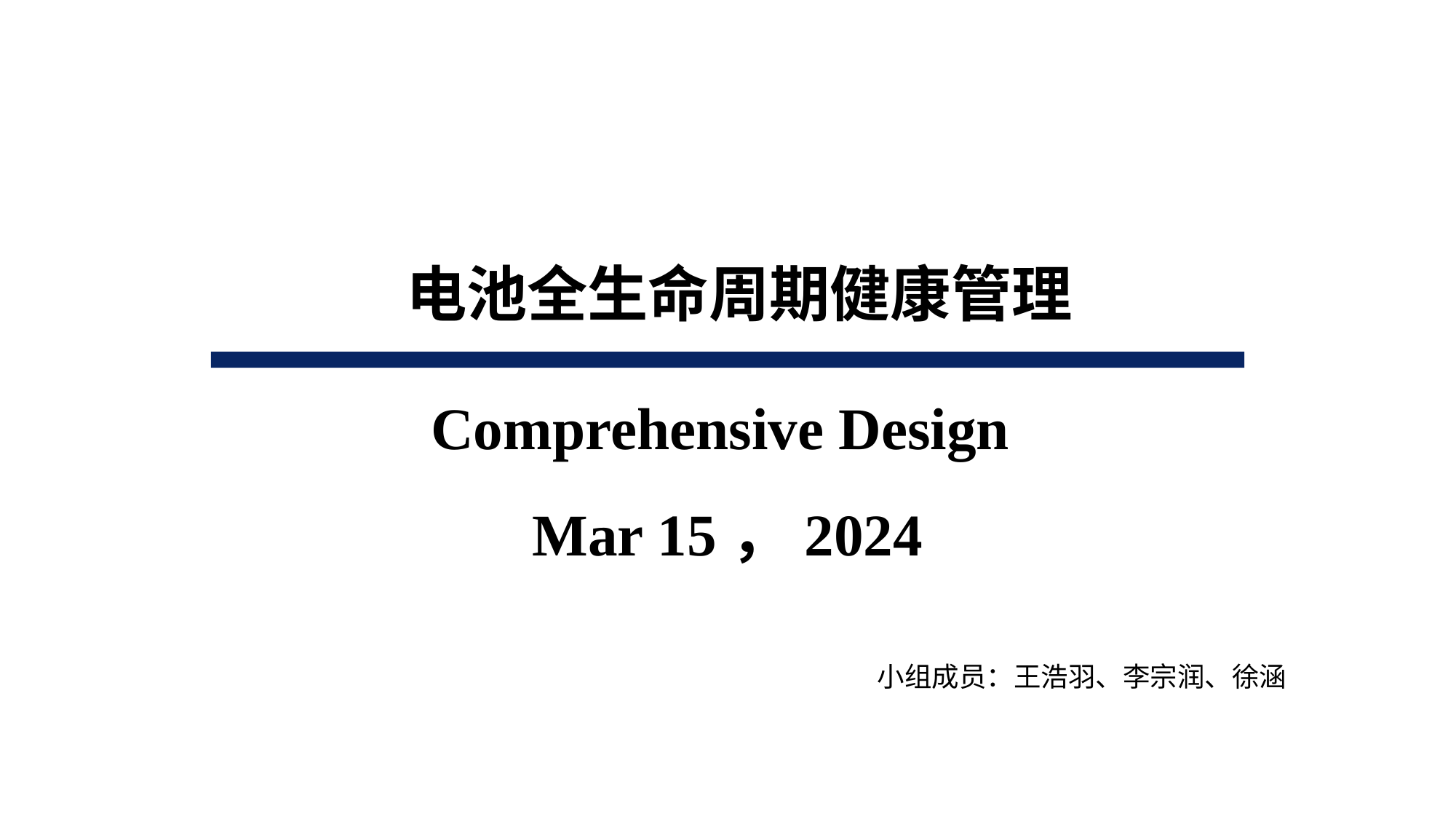

# 电池全生命周期健康管理

Comprehensive Design
Mar 15，2024
小组成员：王浩羽、李宗润、徐涵